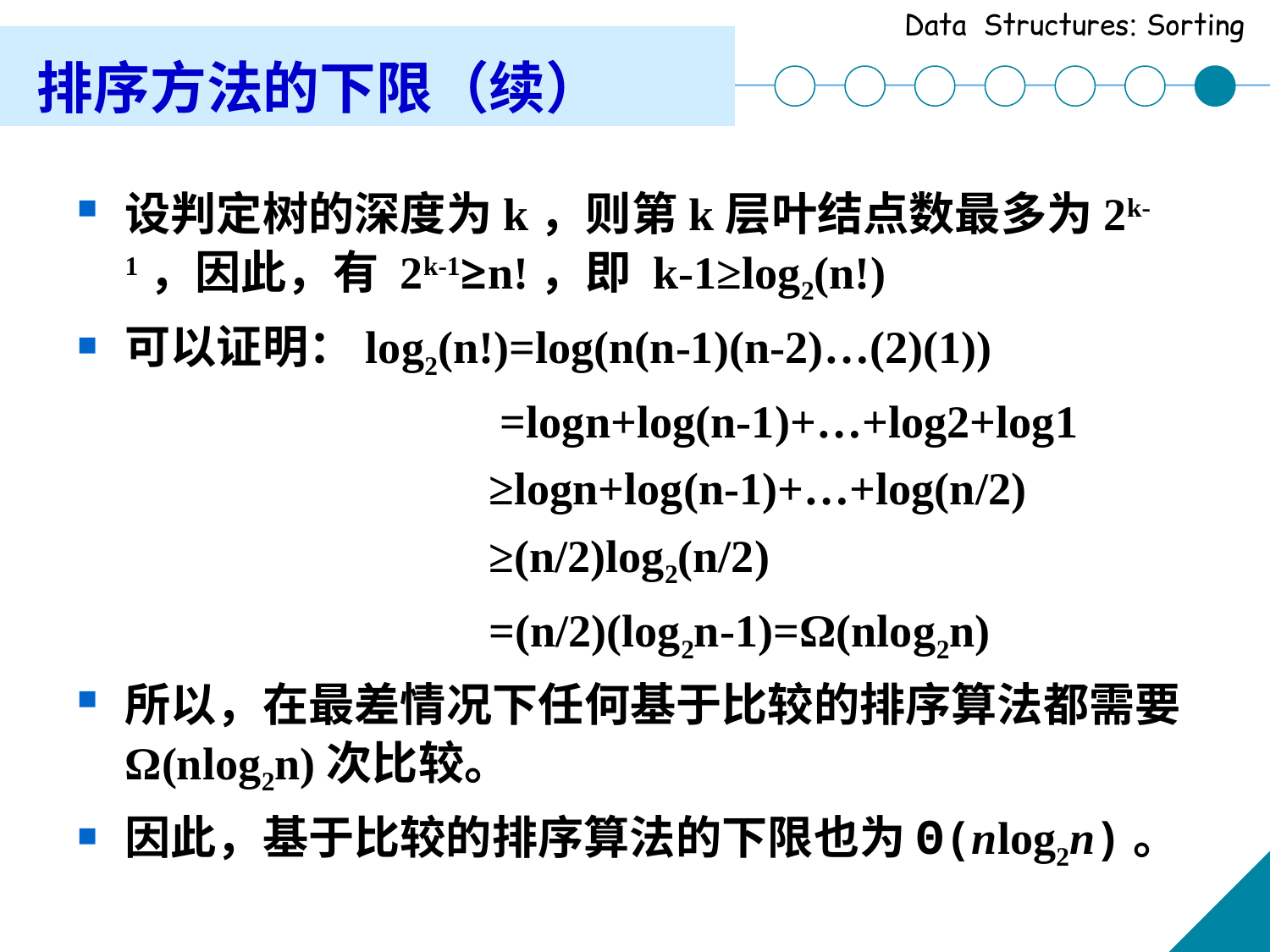

排序方法的下限（续）

设判定树的深度为k，则第k层叶结点数最多为2k-1，因此，有 2k-1≥n!，即 k-1≥log2(n!)
可以证明：log2(n!)=log(n(n-1)(n-2)…(2)(1))
                                     =logn+log(n-1)+…+log2+log1
                                    ≥logn+log(n-1)+…+log(n/2)
                                    ≥(n/2)log2(n/2)
                                    =(n/2)(log2n-1)=Ω(nlog2n)
所以，在最差情况下任何基于比较的排序算法都需要Ω(nlog2n)次比较。
因此，基于比较的排序算法的下限也为Θ(nlog2n)。